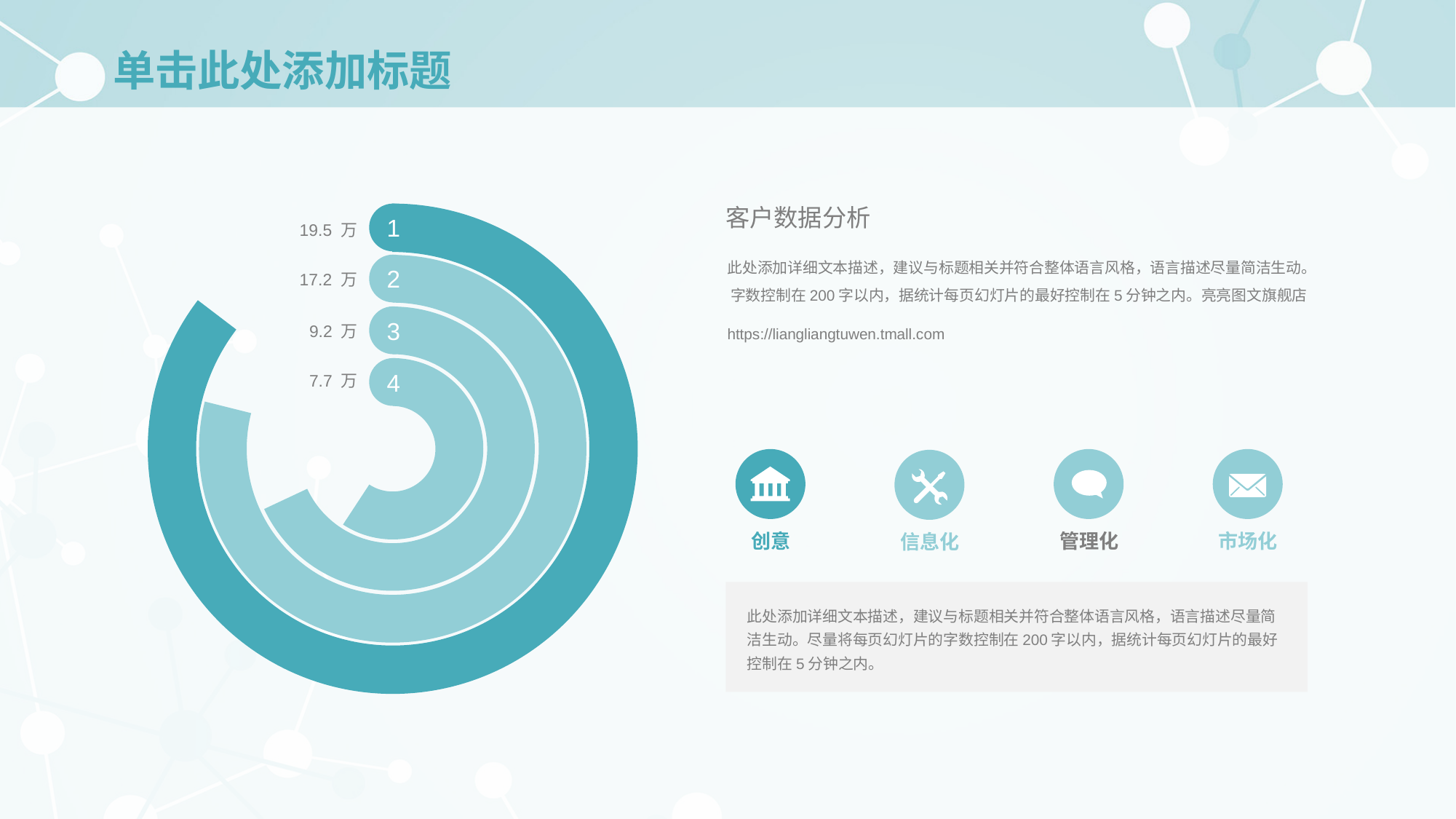

# 单击此处添加标题

1
客户数据分析
19.5 万
此处添加详细文本描述，建议与标题相关并符合整体语言风格，语言描述尽量简洁生动。 字数控制在200字以内，据统计每页幻灯片的最好控制在5分钟之内。亮亮图文旗舰店
https://liangliangtuwen.tmall.com

2

17.2 万
3

9.2 万

4
7.7 万

管理化
市场化
创意
信息化
此处添加详细文本描述，建议与标题相关并符合整体语言风格，语言描述尽量简洁生动。尽量将每页幻灯片的字数控制在200字以内，据统计每页幻灯片的最好控制在5分钟之内。